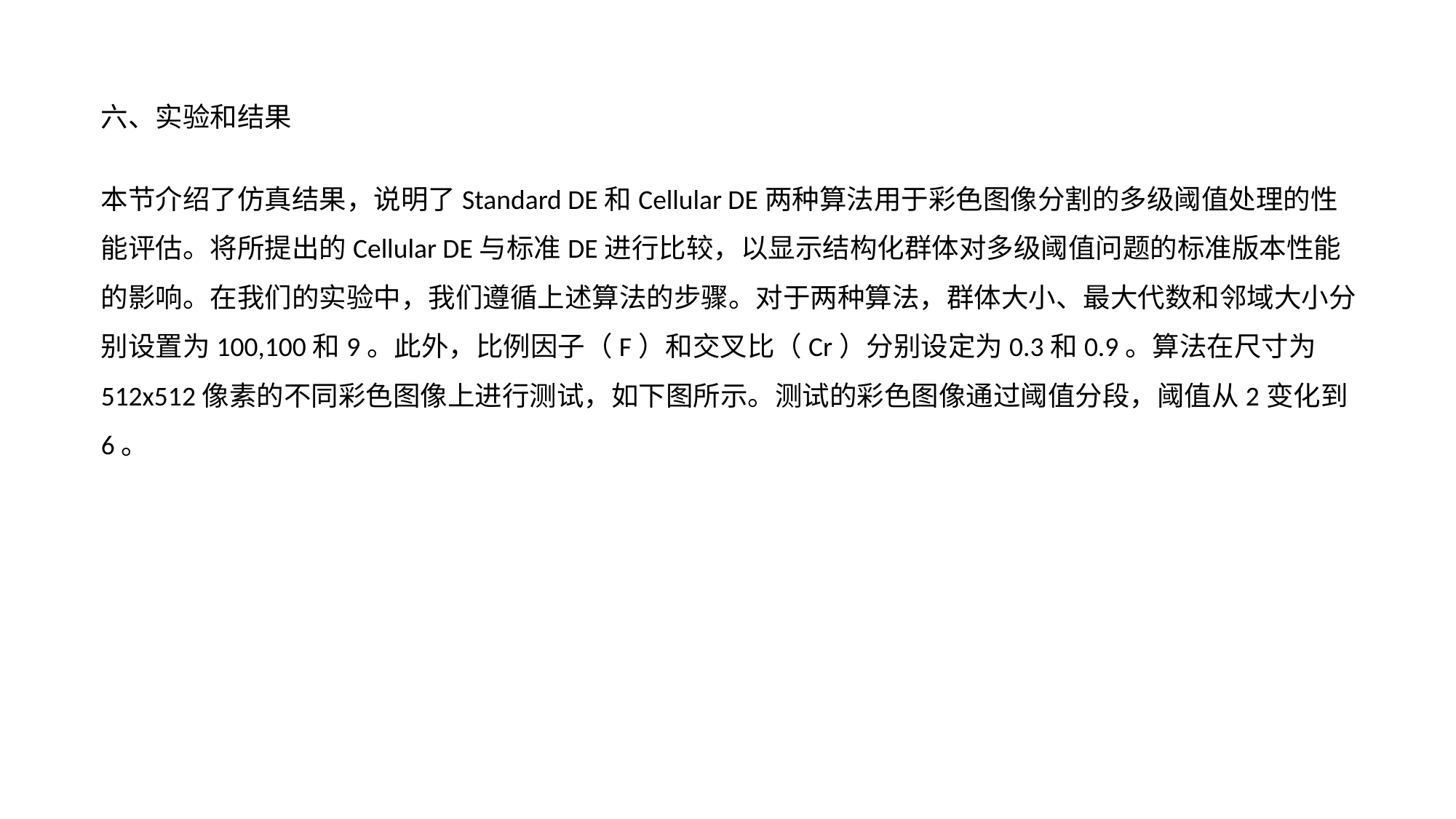

六、实验和结果

本节介绍了仿真结果，说明了Standard DE和Cellular DE两种算法用于彩色图像分割的多级阈值处理的性能评估。将所提出的Cellular DE与标准DE进行比较，以显示结构化群体对多级阈值问题的标准版本性能的影响。在我们的实验中，我们遵循上述算法的步骤。对于两种算法，群体大小、最大代数和邻域大小分别设置为100,100和9。此外，比例因子（F）和交叉比（Cr）分别设定为0.3和0.9。算法在尺寸为512x512像素的不同彩色图像上进行测试，如下图所示。测试的彩色图像通过阈值分段，阈值从2变化到6。